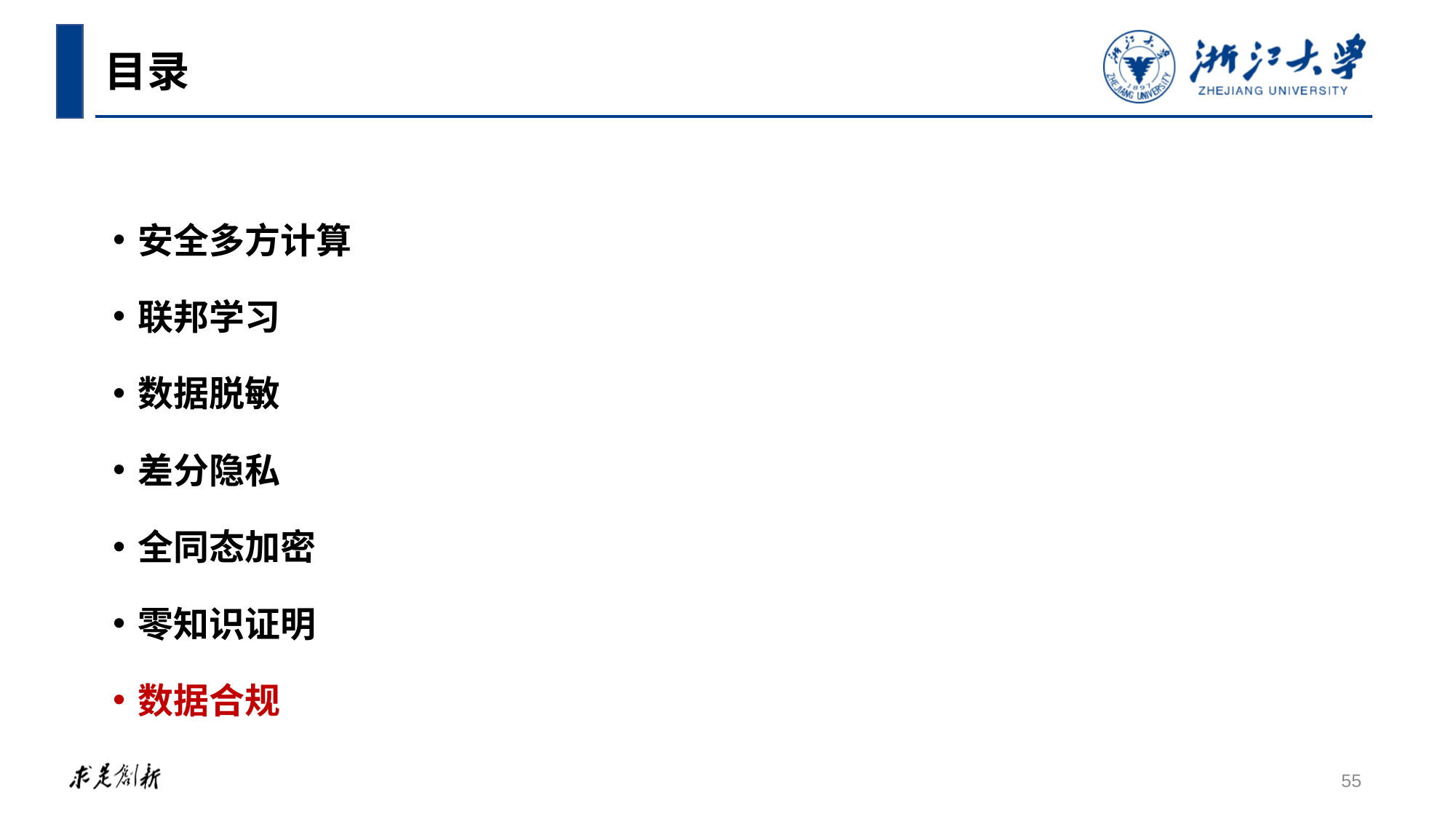

目录
安全多方计算
联邦学习
数据脱敏
差分隐私
全同态加密
零知识证明
数据合规

55